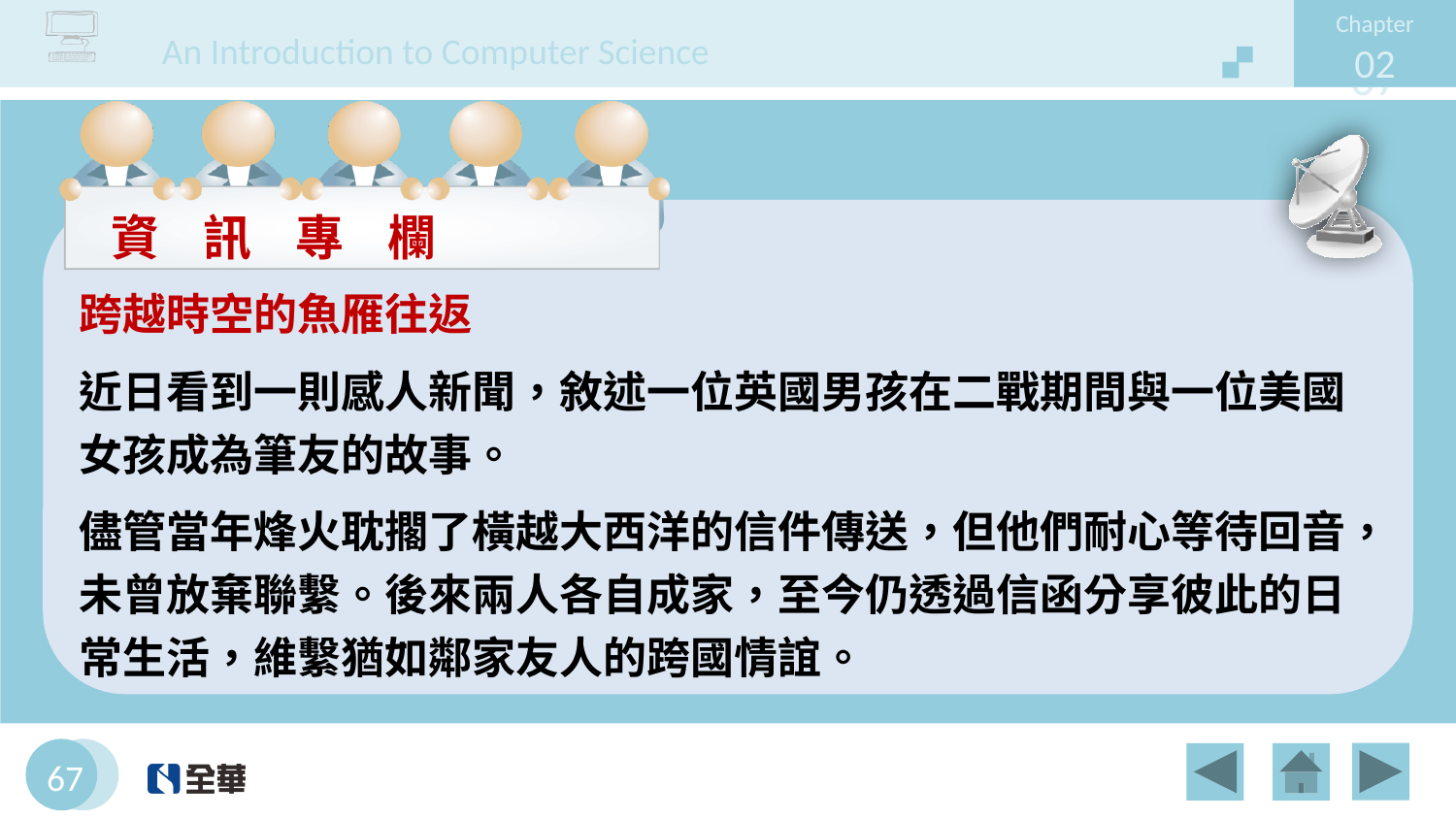

跨越時空的魚雁往返
近日看到一則感人新聞，敘述一位英國男孩在二戰期間與一位美國女孩成為筆友的故事。
儘管當年烽火耽擱了橫越大西洋的信件傳送，但他們耐心等待回音，未曾放棄聯繫。後來兩人各自成家，至今仍透過信函分享彼此的日常生活，維繫猶如鄰家友人的跨國情誼。